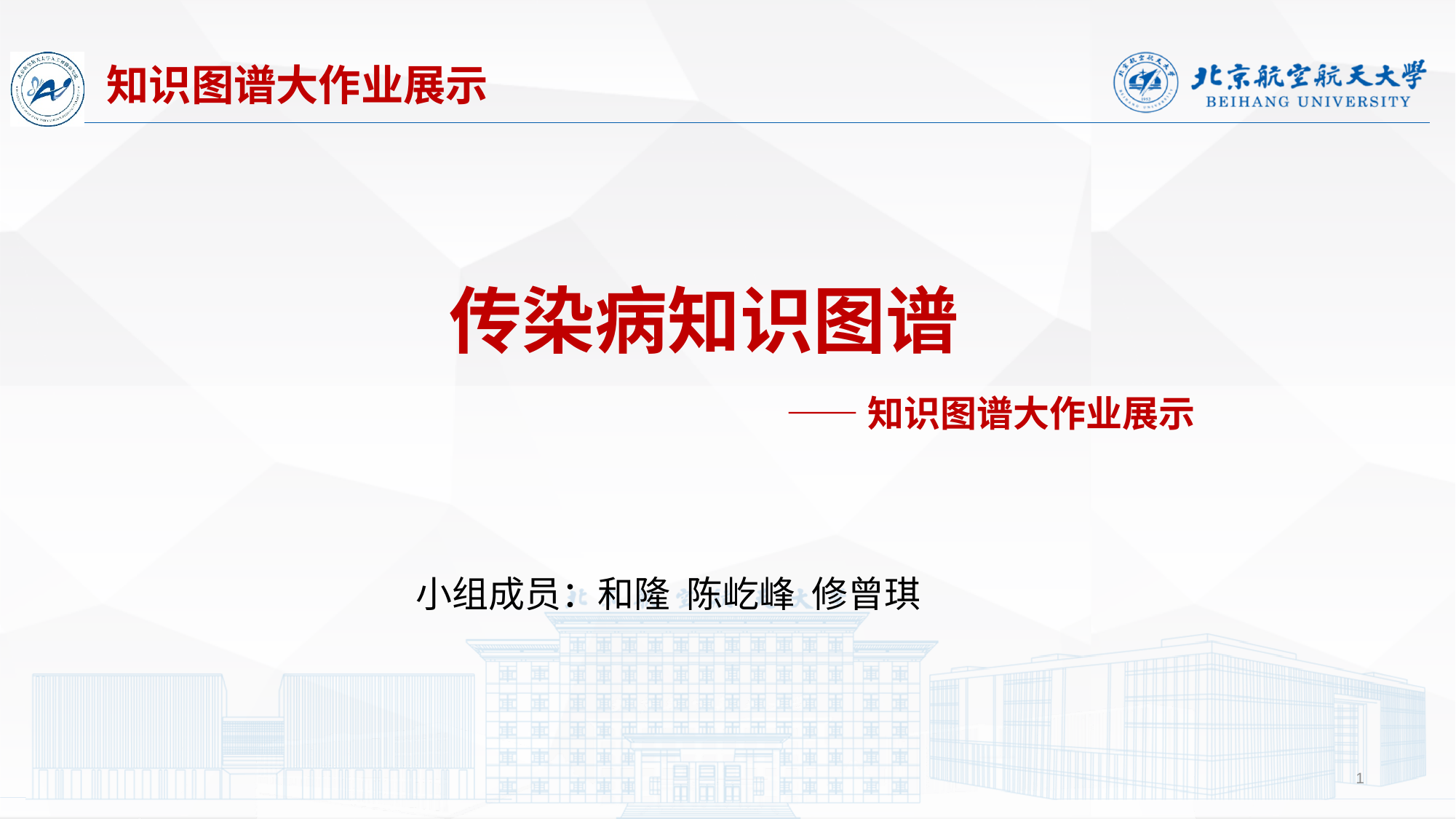

知识图谱大作业展示
传染病知识图谱
——知识图谱大作业展示
小组成员：和隆  陈屹峰  修曾琪
1